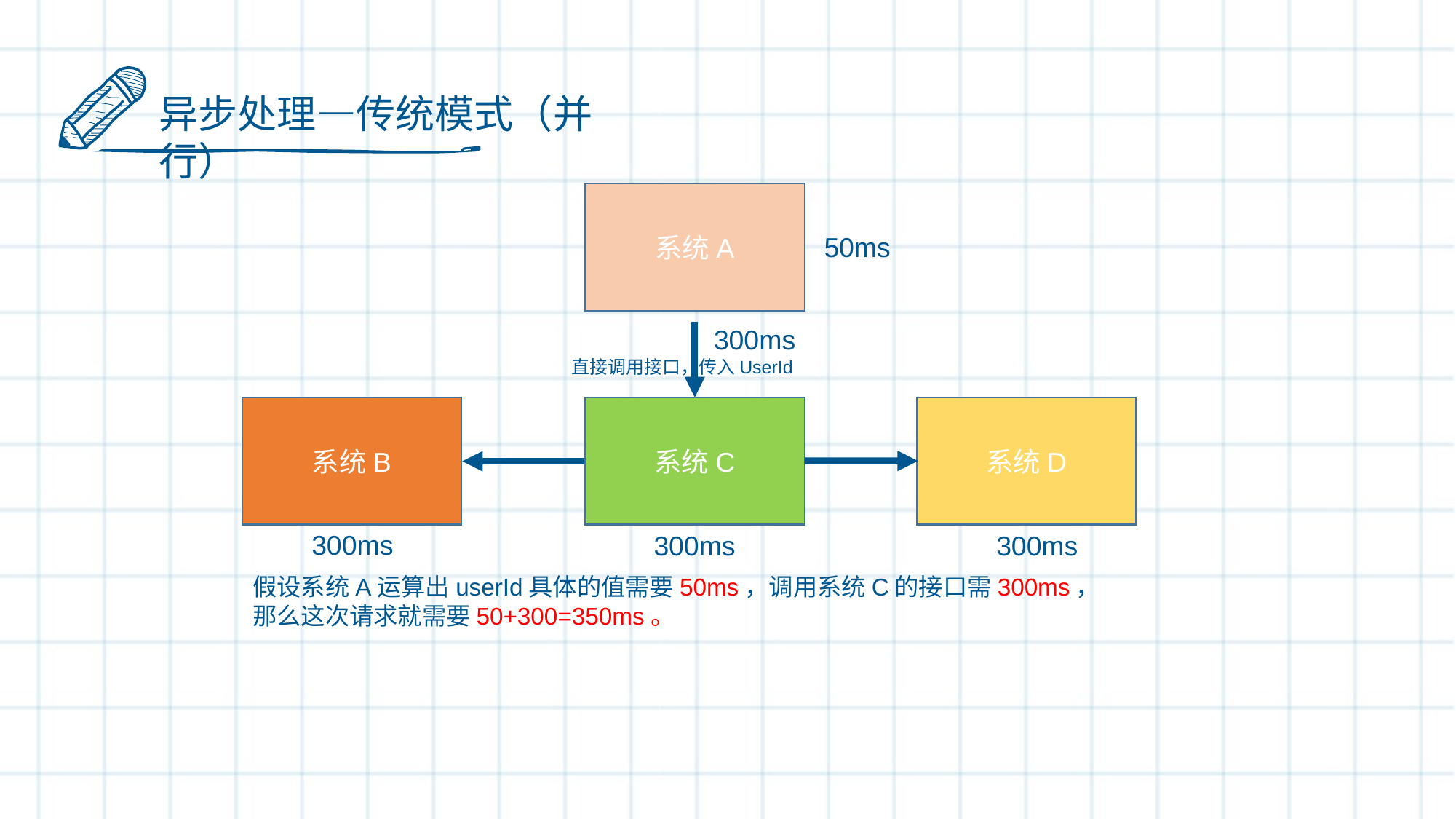

异步处理—传统模式（并行）

系统A
50ms
300ms
直接调用接口，传入UserId
系统B
系统D
系统C
300ms
300ms
300ms
假设系统A运算出userId具体的值需要50ms，调用系统C的接口需300ms，那么这次请求就需要50+300=350ms。